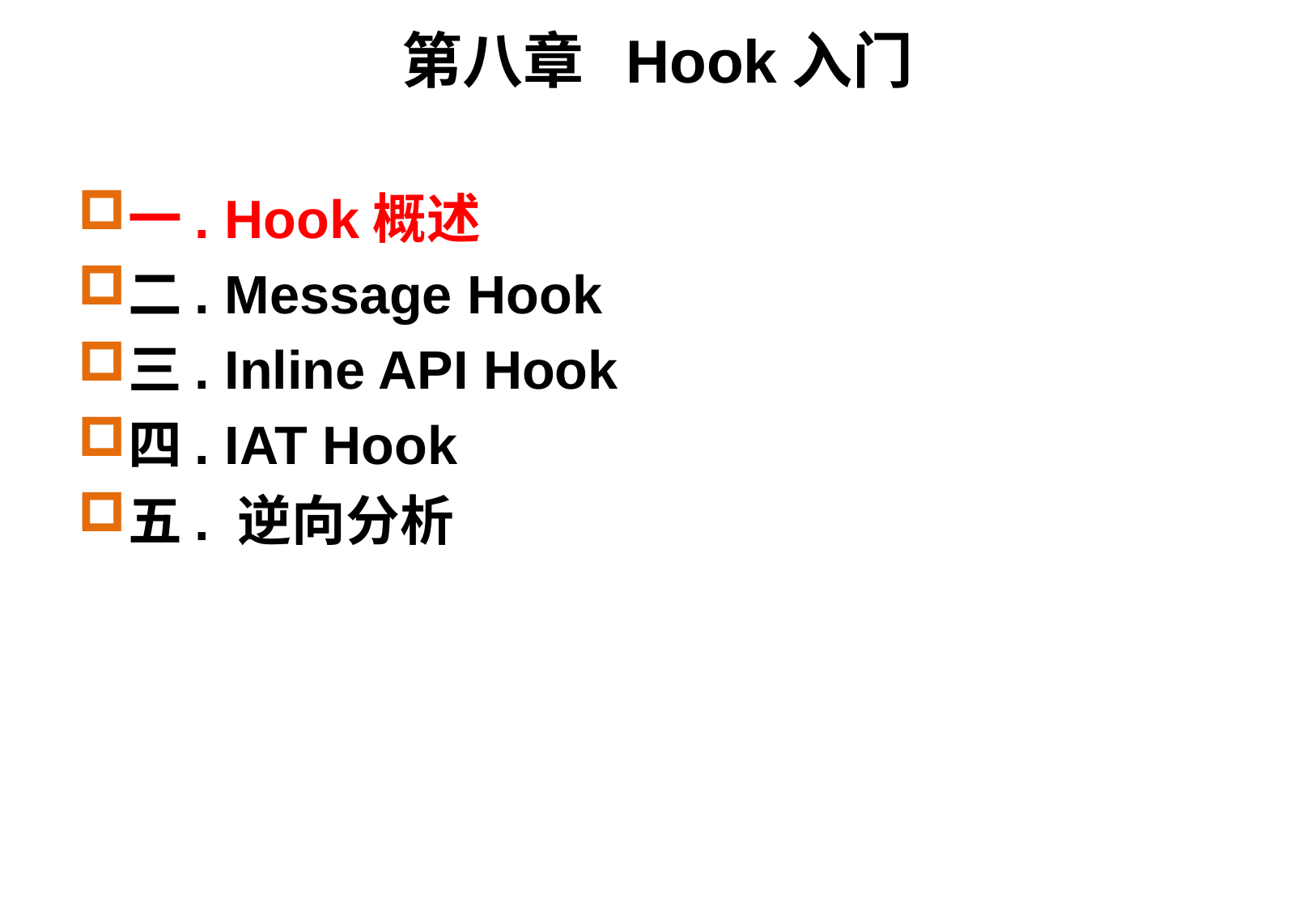

# 第八章  Hook入门
一. Hook概述
二. Message Hook
三. Inline API Hook
四. IAT Hook
五. 逆向分析